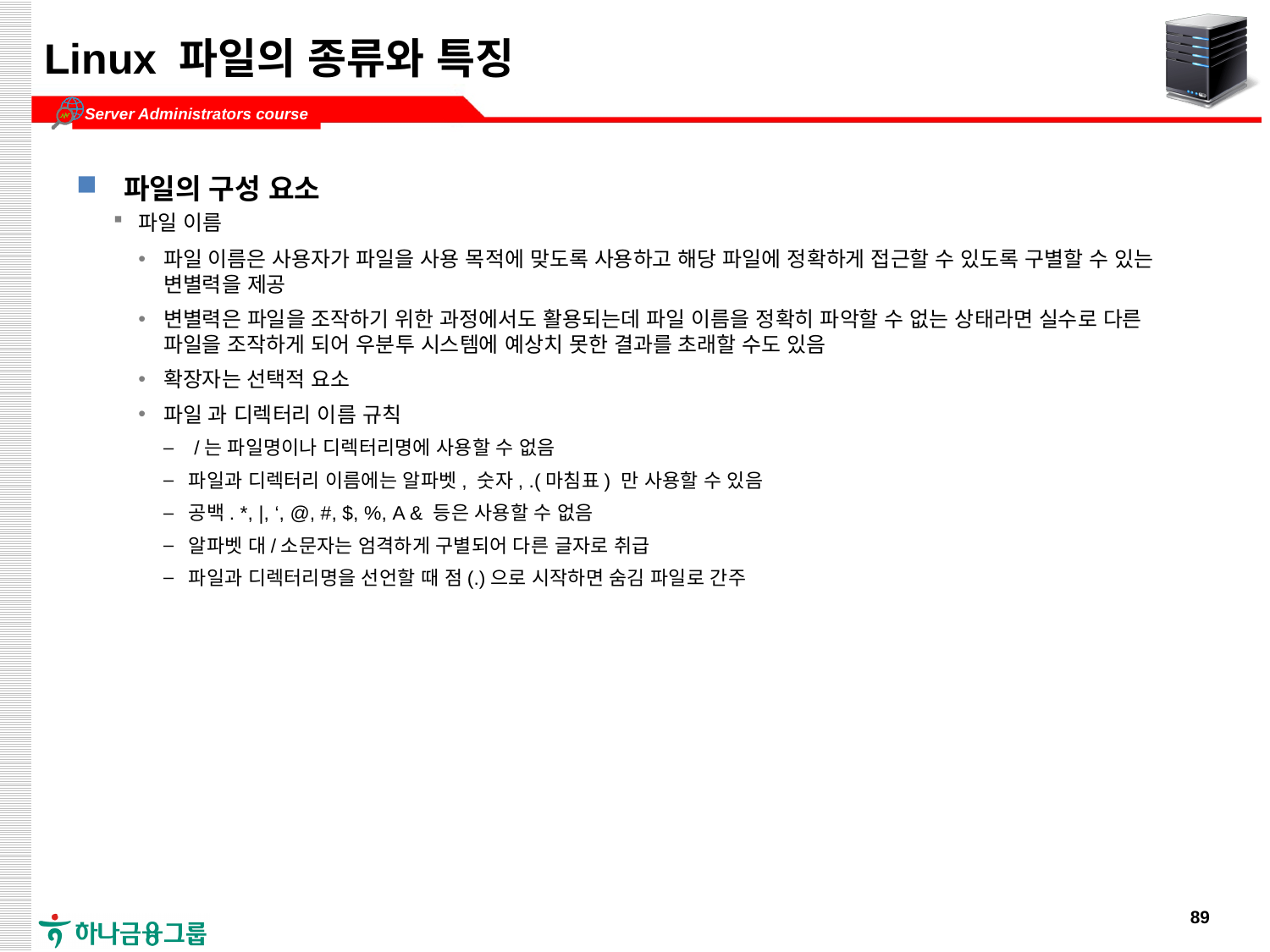

# Linux 파일의 종류와 특징
파일의 구성 요소
파일 이름
파일 이름은 사용자가 파일을 사용 목적에 맞도록 사용하고 해당 파일에 정확하게 접근할 수 있도록 구별할 수 있는 변별력을 제공
변별력은 파일을 조작하기 위한 과정에서도 활용되는데 파일 이름을 정확히 파악할 수 없는 상태라면 실수로 다른 파일을 조작하게 되어 우분투 시스템에 예상치 못한 결과를 초래할 수도 있음
확장자는 선택적 요소
파일 과 디렉터리 이름 규칙
 /는 파일명이나 디렉터리명에 사용할 수 없음
파일과 디렉터리 이름에는 알파벳, 숫자, .(마침표) 만 사용할 수 있음
공백. *, |, ‘, @, #, $, %, A & 등은 사용할 수 없음
알파벳 대/소문자는 엄격하게 구별되어 다른 글자로 취급
파일과 디렉터리명을 선언할 때 점(.)으로 시작하면 숨김 파일로 간주